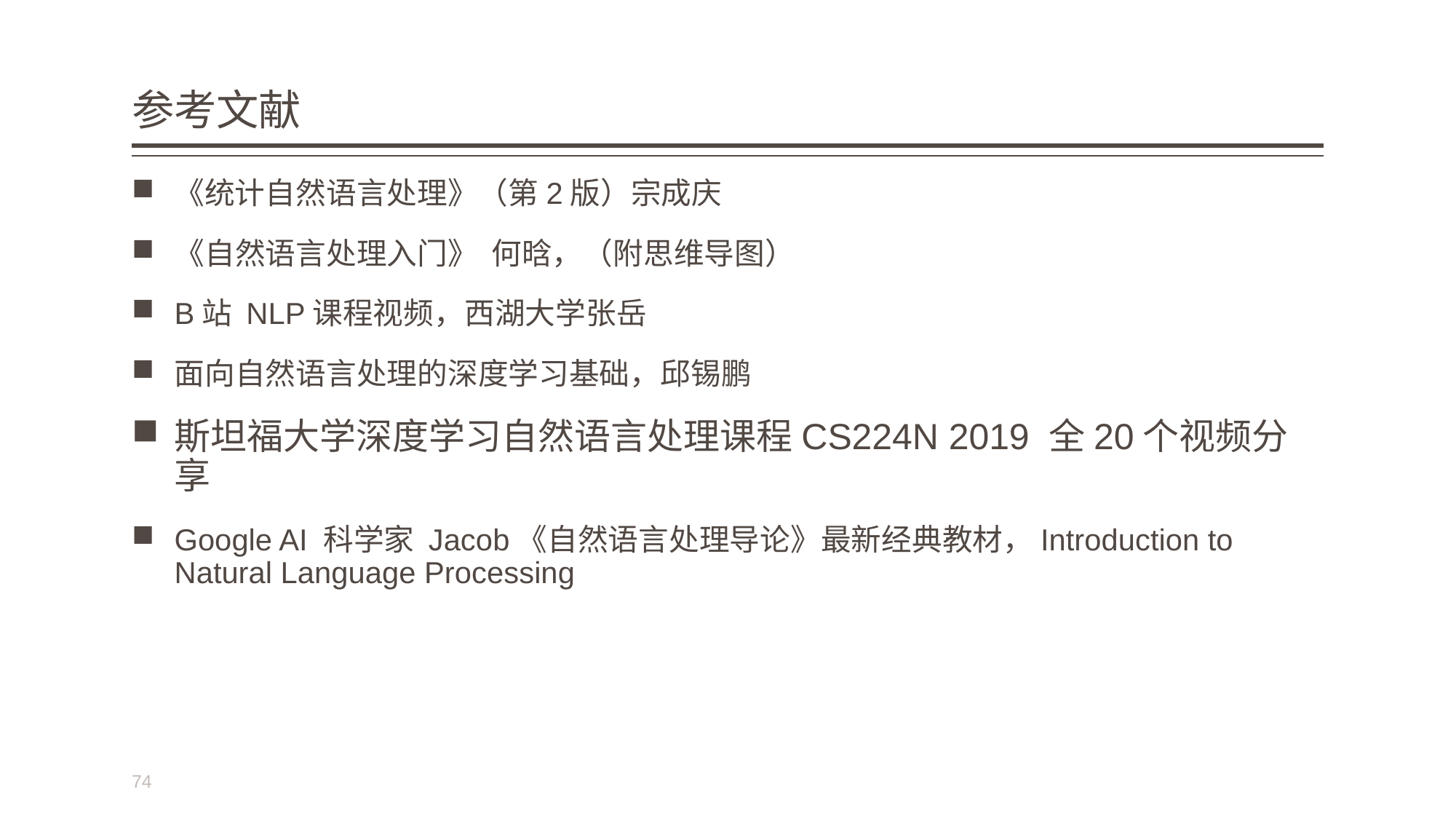

# 参考文献
《统计自然语言处理》（第2版）宗成庆
《自然语言处理入门》  何晗，（附思维导图）
B站 NLP课程视频，西湖大学张岳
面向自然语言处理的深度学习基础，邱锡鹏
斯坦福大学深度学习自然语言处理课程CS224N 2019 全20个视频分享
Google AI 科学家 Jacob《自然语言处理导论》最新经典教材，Introduction to Natural Language Processing

74